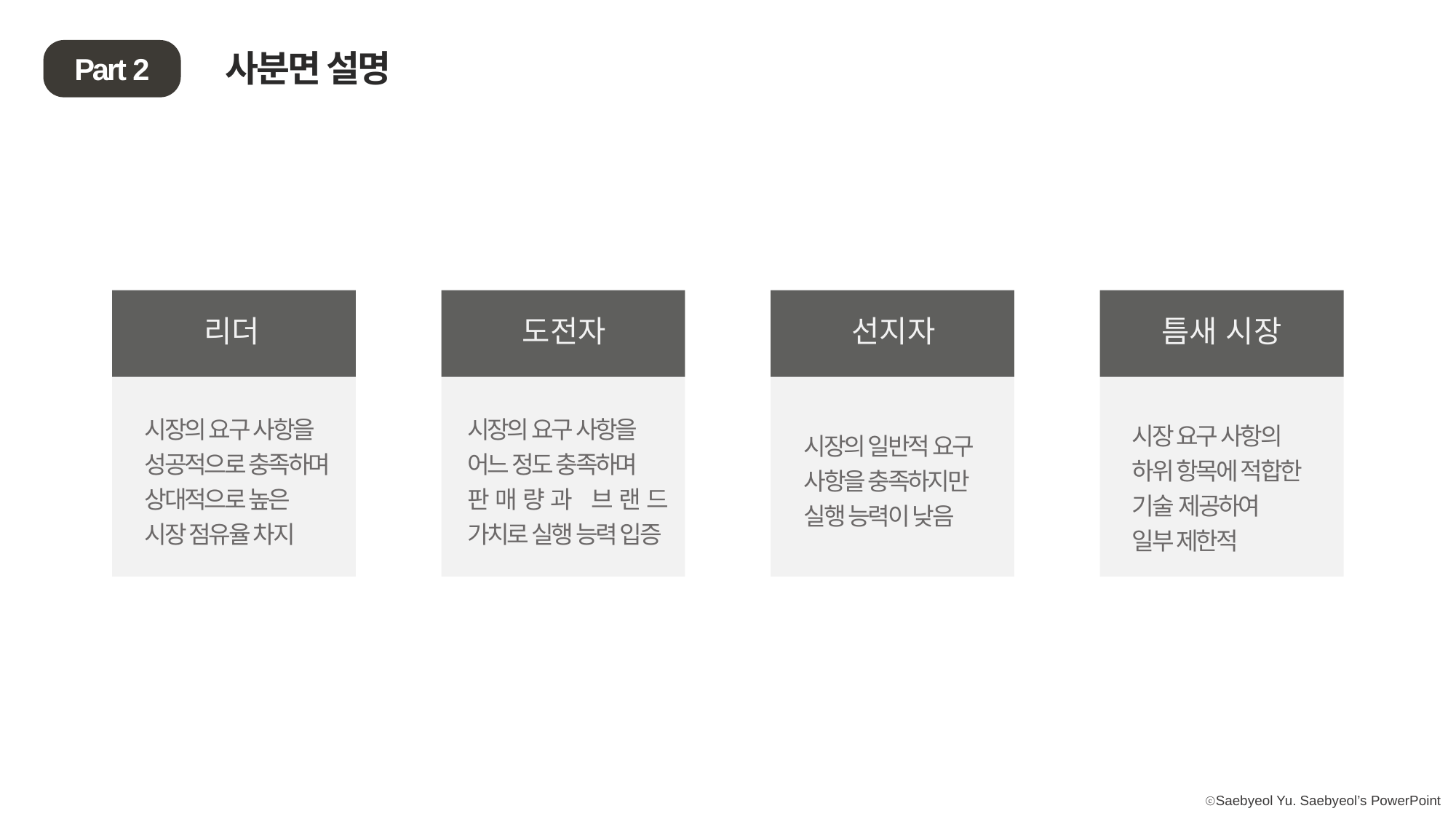

사분면 설명
Part 2

리더
시장의 요구 사항을
성공적으로 충족하며
상대적으로 높은
시장 점유율 차지

도전자
시장의 요구 사항을
어느 정도 충족하며
판매량과 브랜드 가치로 실행 능력 입증

선지자
시장의 일반적 요구
사항을 충족하지만
실행 능력이 낮음

틈새 시장
시장 요구 사항의
하위 항목에 적합한
기술 제공하여
일부 제한적